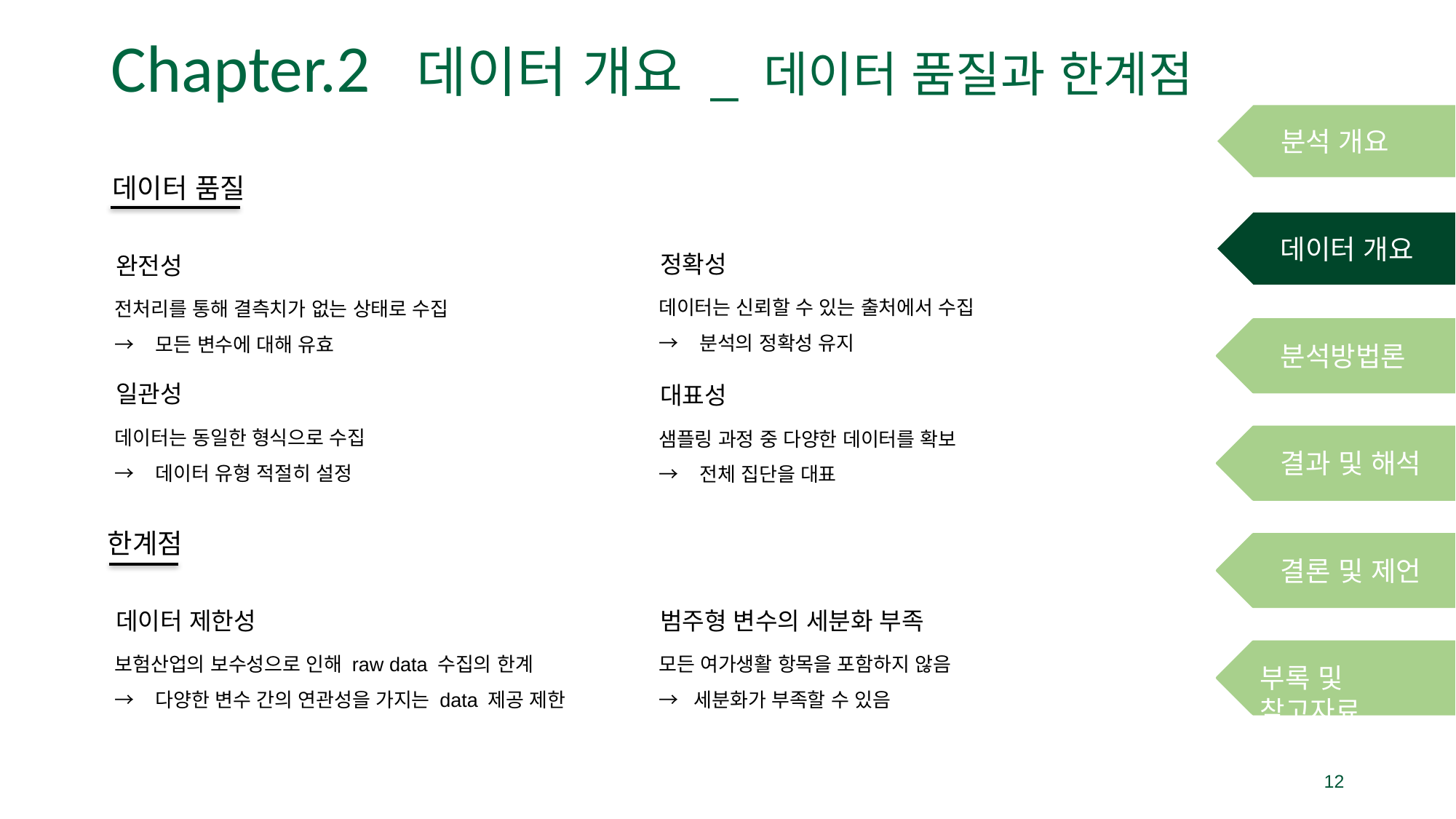

# Chapter.2  데이터 개요 _ 데이터 품질과 한계점

분석 개요
데이터 품질

데이터 개요
정확성
데이터는 신뢰할 수 있는 출처에서 수집
→   분석의 정확성 유지
완전성
전처리를 통해 결측치가 없는 상태로 수집
→   모든 변수에 대해 유효

분석방법론
일관성
데이터는 동일한 형식으로 수집
→   데이터 유형 적절히 설정
대표성
샘플링 과정 중 다양한 데이터를 확보
→   전체 집단을 대표

결과 및 해석
한계점

결론 및 제언
데이터 제한성
보험산업의 보수성으로 인해 raw data 수집의 한계
→   다양한 변수 간의 연관성을 가지는 data 제공 제한
범주형 변수의 세분화 부족
모든 여가생활 항목을 포함하지 않음
→  세분화가 부족할 수 있음

부록 및 참고자료
12